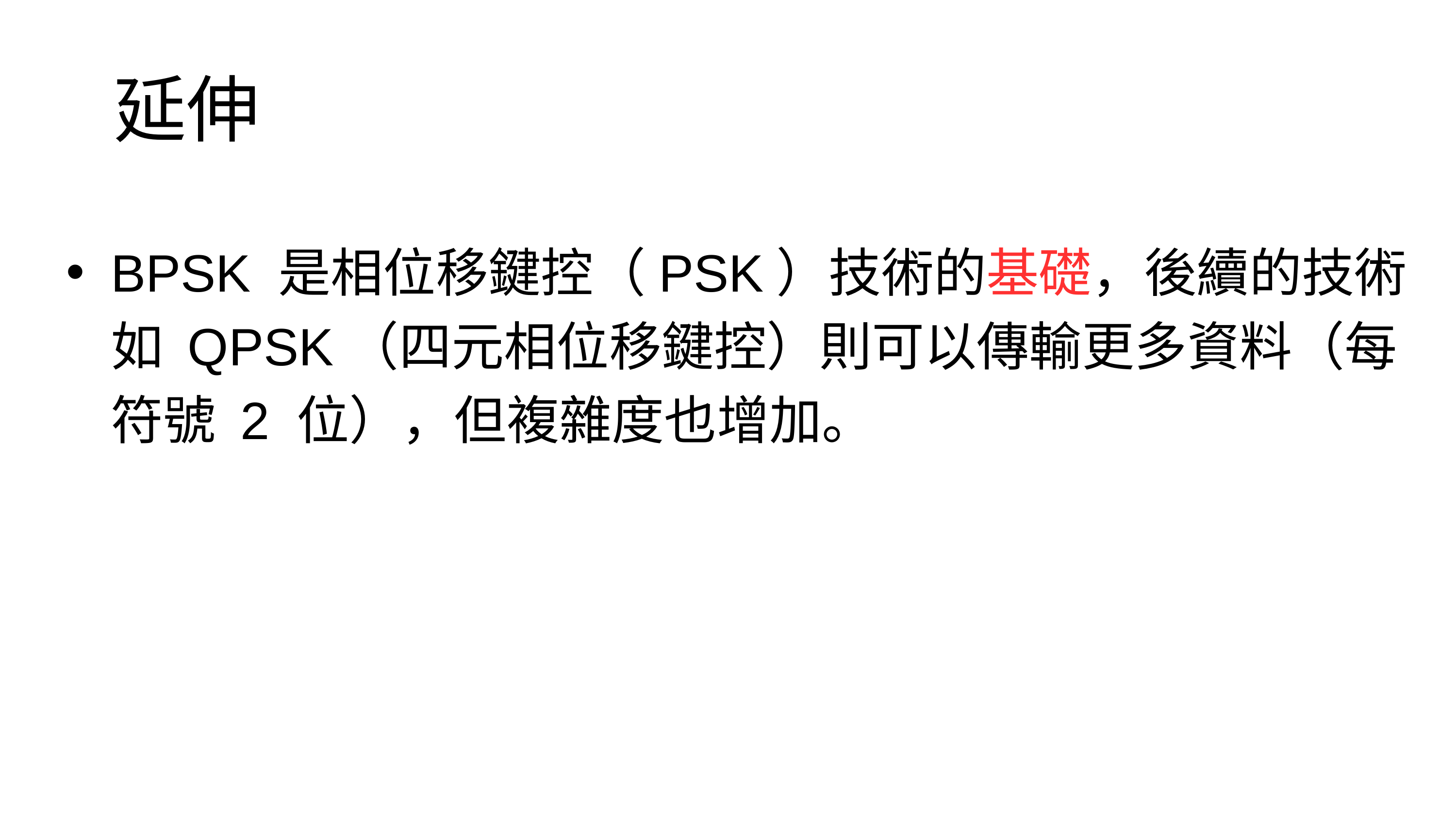

延伸
BPSK 是相位移鍵控（PSK）技術的基礎，後續的技術如 QPSK（四元相位移鍵控）則可以傳輸更多資料（每符號 2 位），但複雜度也增加。